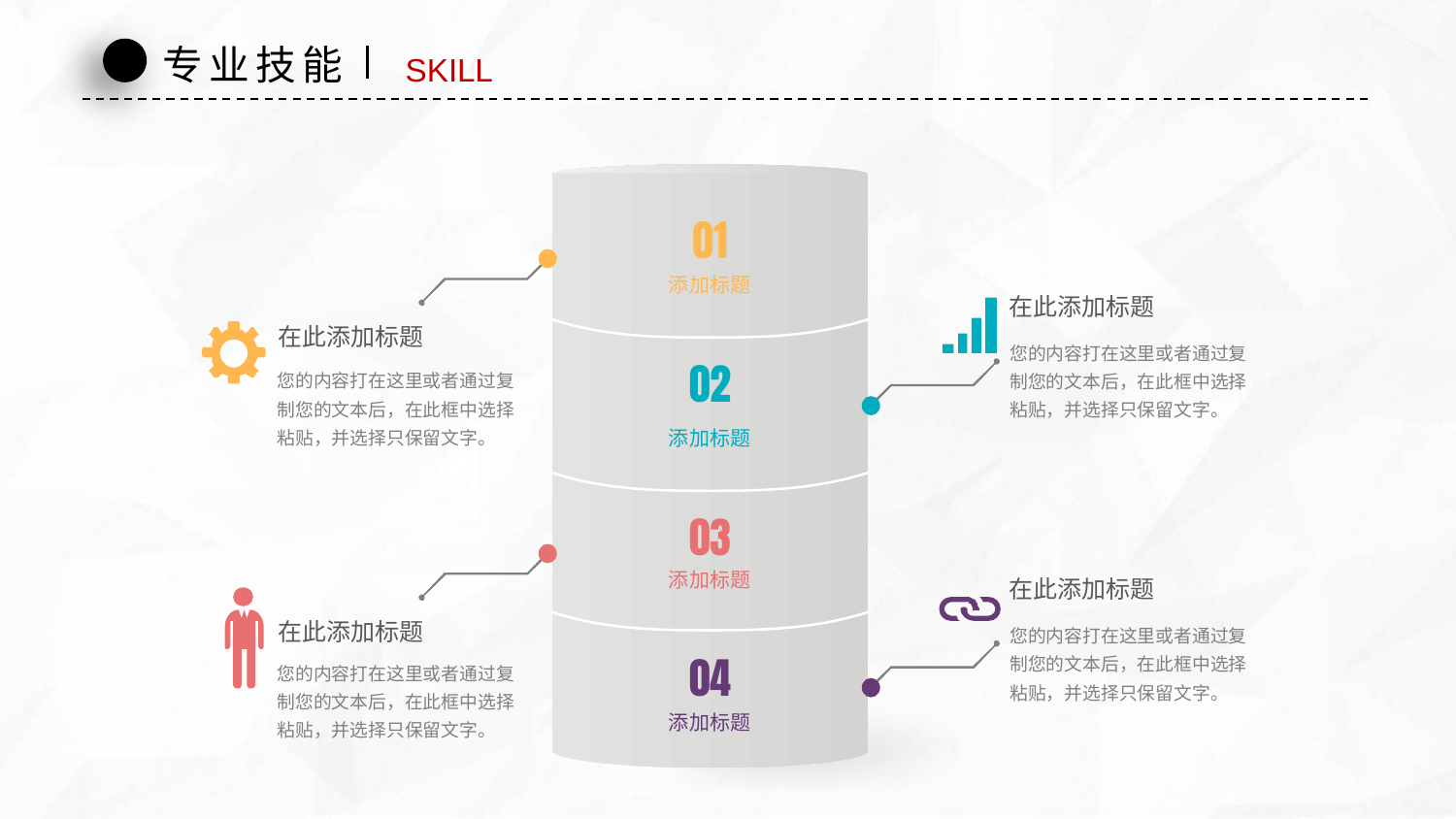

专业技能

SKILL

01
添加标题

在此添加标题

您的内容打在这里或者通过复制您的文本后，在此框中选择粘贴，并选择只保留文字。
在此添加标题

您的内容打在这里或者通过复制您的文本后，在此框中选择粘贴，并选择只保留文字。
02
添加标题

03
添加标题

在此添加标题

您的内容打在这里或者通过复制您的文本后，在此框中选择粘贴，并选择只保留文字。

在此添加标题
您的内容打在这里或者通过复制您的文本后，在此框中选择粘贴，并选择只保留文字。

04
添加标题